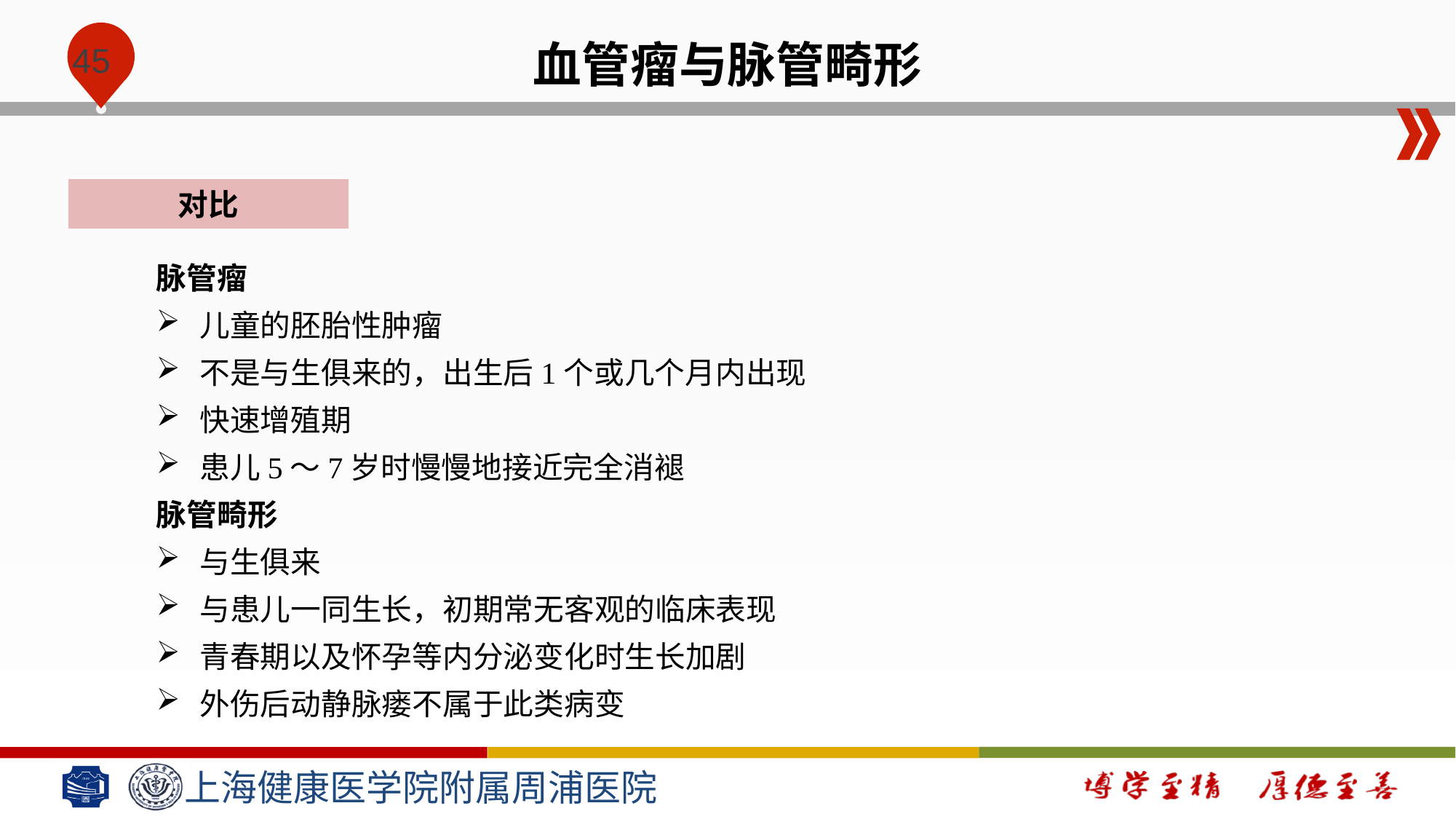

血管瘤与脉管畸形
对比
脉管瘤
儿童的胚胎性肿瘤
不是与生俱来的，出生后1个或几个月内出现
快速增殖期
患儿5～7岁时慢慢地接近完全消褪
脉管畸形
与生俱来
与患儿一同生长，初期常无客观的临床表现
青春期以及怀孕等内分泌变化时生长加剧
外伤后动静脉瘘不属于此类病变